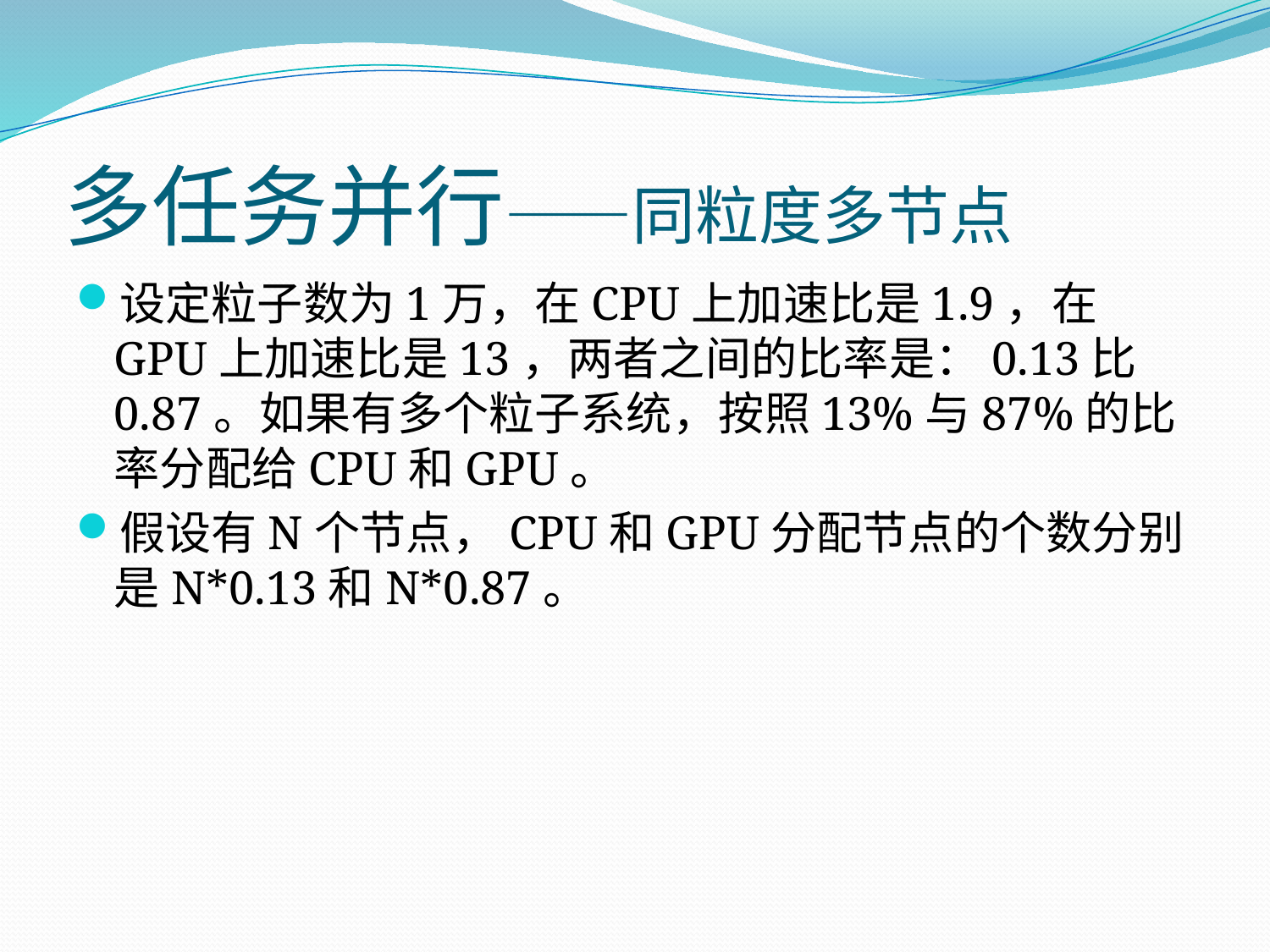

# 多任务并行——同粒度多节点
设定粒子数为1万，在CPU上加速比是1.9，在GPU上加速比是13，两者之间的比率是：0.13比0.87。如果有多个粒子系统，按照13%与87%的比率分配给CPU和GPU。
假设有N个节点，CPU和GPU分配节点的个数分别是N*0.13和N*0.87。